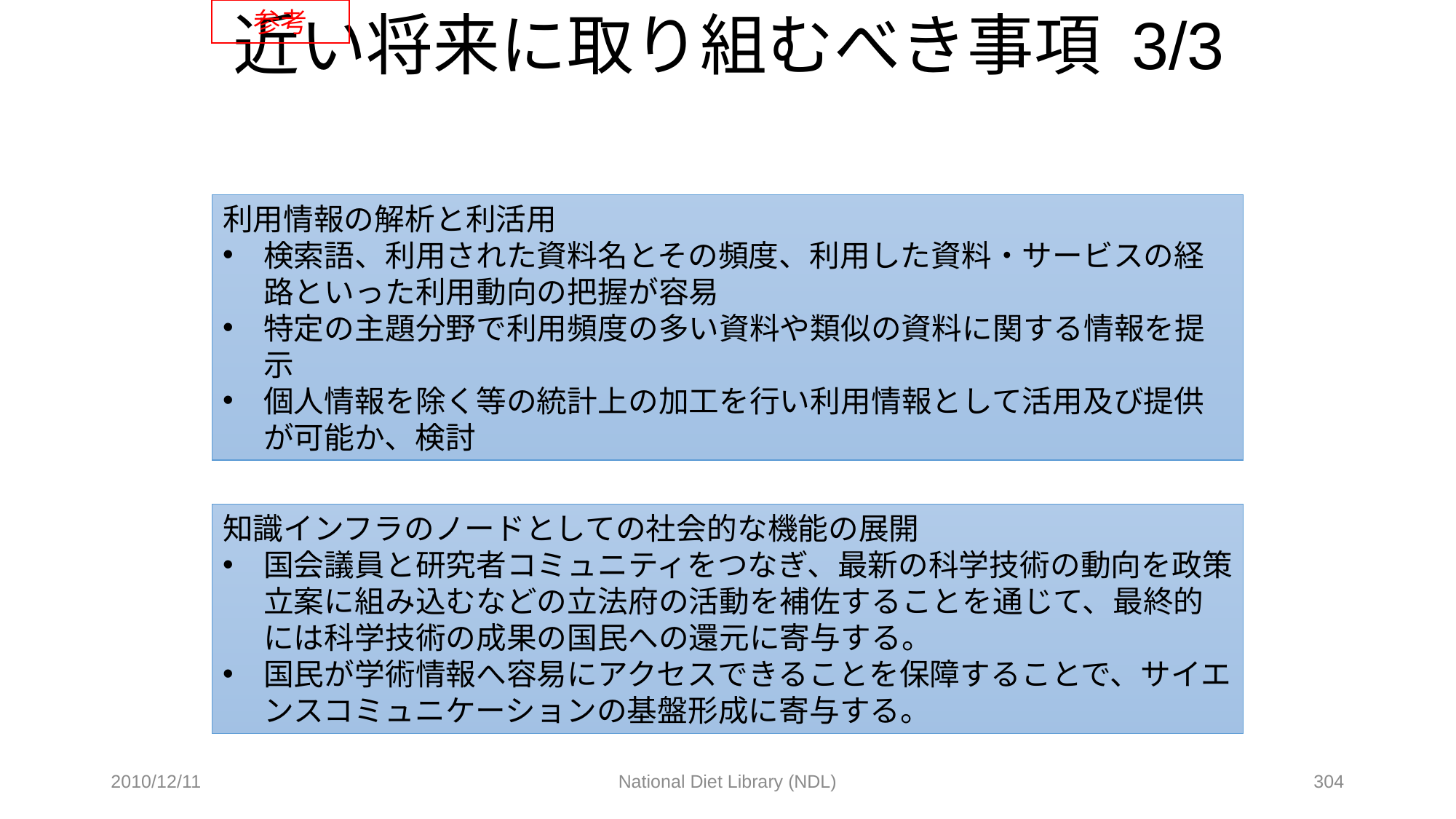

参考
# 近い将来に取り組むべき事項 3/3
利用情報の解析と利活用
検索語、利用された資料名とその頻度、利用した資料・サービスの経路といった利用動向の把握が容易
特定の主題分野で利用頻度の多い資料や類似の資料に関する情報を提示
個人情報を除く等の統計上の加工を行い利用情報として活用及び提供が可能か、検討
知識インフラのノードとしての社会的な機能の展開
国会議員と研究者コミュニティをつなぎ、最新の科学技術の動向を政策立案に組み込むなどの立法府の活動を補佐することを通じて、最終的には科学技術の成果の国民への還元に寄与する。
国民が学術情報へ容易にアクセスできることを保障することで、サイエンスコミュニケーションの基盤形成に寄与する。
2010/12/11
National Diet Library (NDL)
304